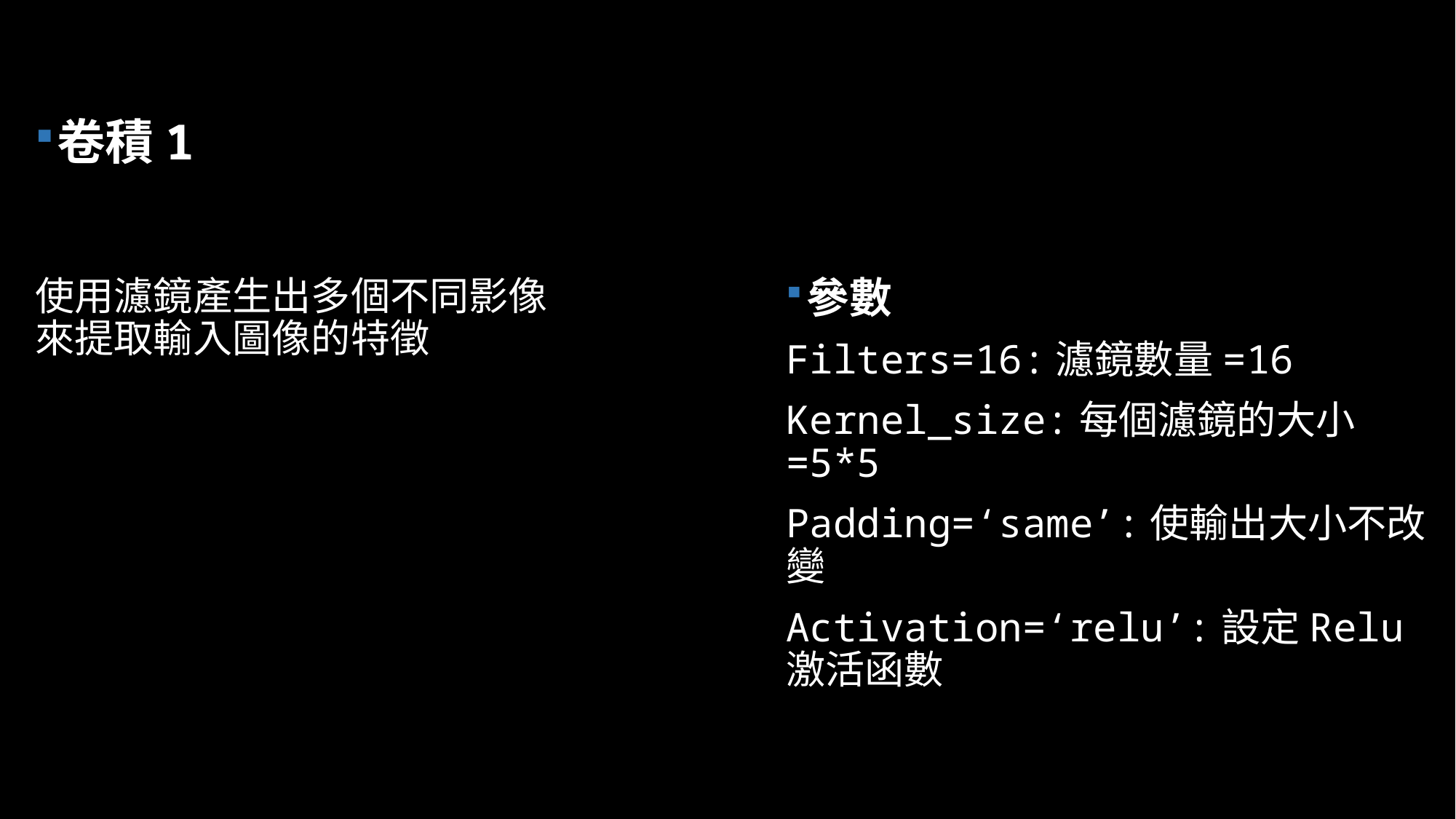

卷積1
使用濾鏡產生出多個不同影像來提取輸入圖像的特徵
參數
Filters=16:濾鏡數量=16
Kernel_size:每個濾鏡的大小=5*5
Padding=‘same’:使輸出大小不改變
Activation=‘relu’:設定Relu激活函數